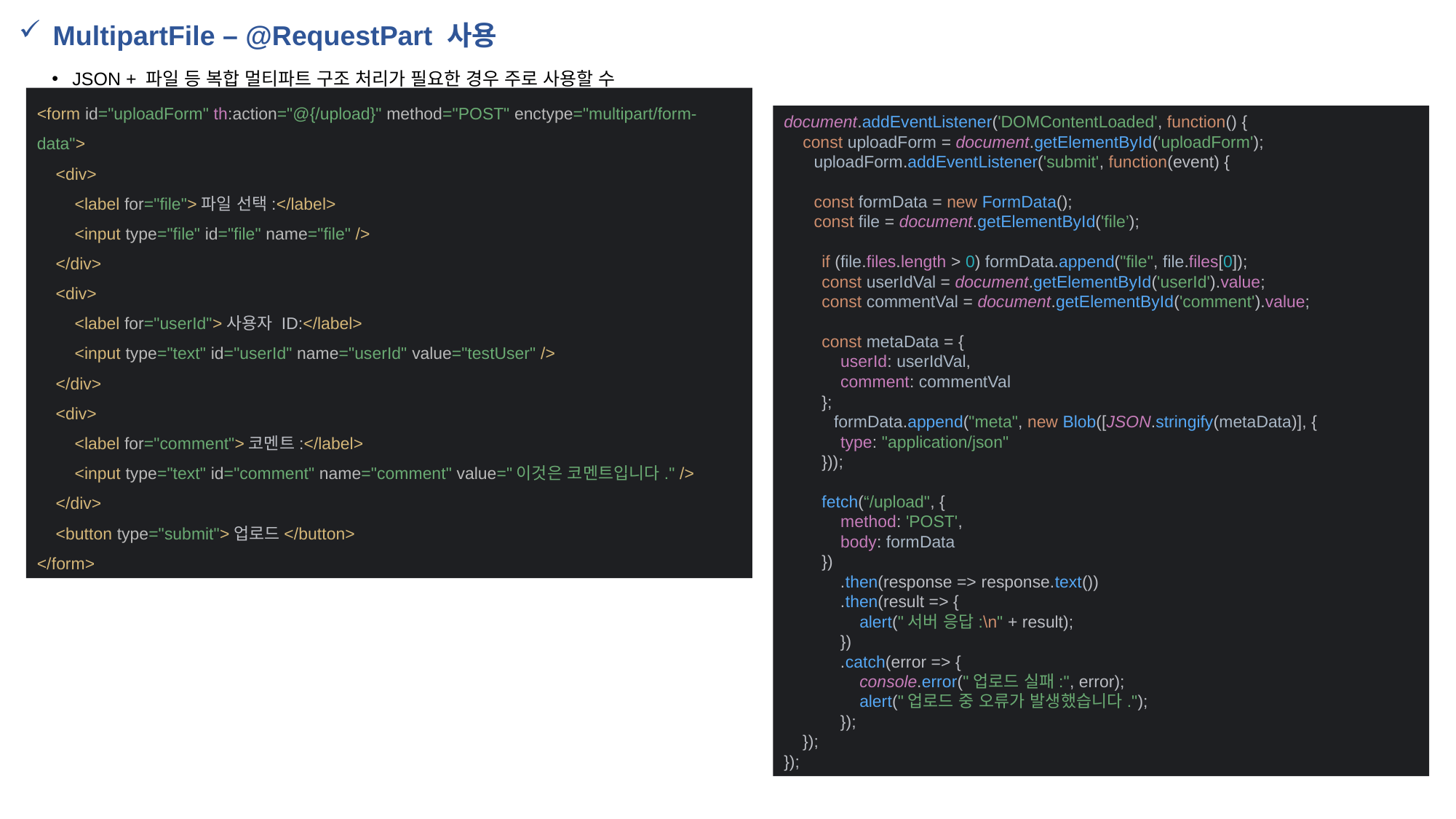

MultipartFile – @RequestPart 사용
JSON + 파일 등 복합 멀티파트 구조 처리가 필요한 경우 주로 사용할 수 있다
<form id="uploadForm" th:action="@{/upload}" method="POST" enctype="multipart/form-data">
    <div>
        <label for="file">파일 선택:</label>
        <input type="file" id="file" name="file" />
    </div>
    <div>
        <label for="userId">사용자 ID:</label>
        <input type="text" id="userId" name="userId" value="testUser" />
    </div>
    <div>
        <label for="comment">코멘트:</label>
        <input type="text" id="comment" name="comment" value="이것은 코멘트입니다." />
    </div>
    <button type="submit">업로드</button>
</form>
document.addEventListener('DOMContentLoaded', function() {
    const uploadForm = document.getElementById('uploadForm');
   uploadForm.addEventListener('submit', function(event) {
   const formData = new FormData();
   const file = document.getElementById('file’);
        if (file.files.length > 0) formData.append("file", file.files[0]);
        const userIdVal = document.getElementById('userId').value;
        const commentVal = document.getElementById('comment').value;
        const metaData = {
            userId: userIdVal,
            comment: commentVal
        };
     formData.append("meta", new Blob([JSON.stringify(metaData)], {
            type: "application/json"
        }));
        fetch(“/upload", {
            method: 'POST',
            body: formData
        })
            .then(response => response.text())
            .then(result => {
                alert("서버 응답:\n" + result);
            })
            .catch(error => {
                console.error("업로드 실패:", error);
                alert("업로드 중 오류가 발생했습니다.");
            });
    });
});